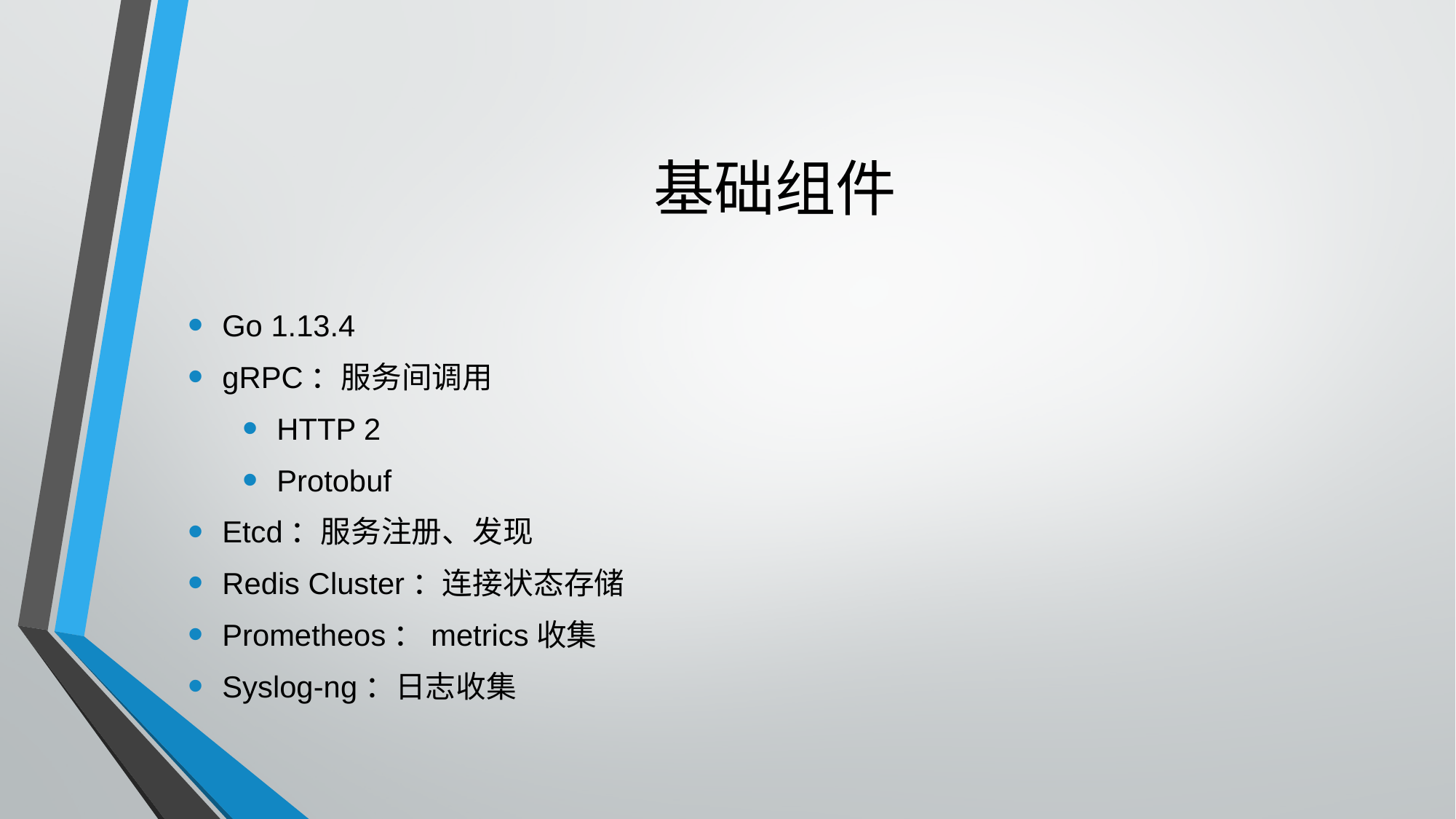

# 基础组件
Go 1.13.4
gRPC：服务间调用
HTTP 2
Protobuf
Etcd：服务注册、发现
Redis Cluster：连接状态存储
Prometheos：metrics收集
Syslog-ng：日志收集